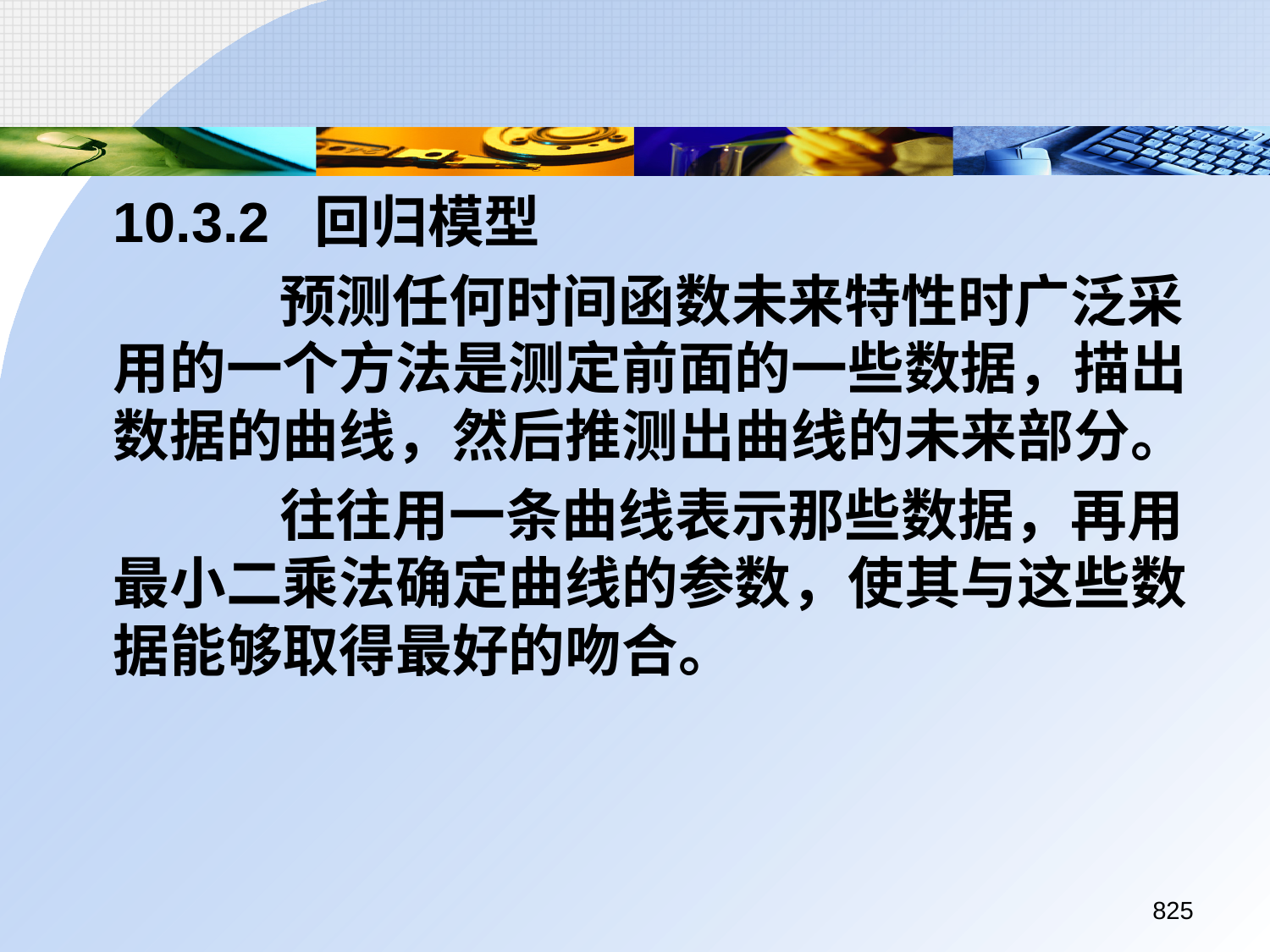

10.3.2  回归模型
		  预测任何时间函数未来特性时广泛采用的一个方法是测定前面的一些数据，描出数据的曲线，然后推测出曲线的未来部分。
		  往往用一条曲线表示那些数据，再用最小二乘法确定曲线的参数，使其与这些数据能够取得最好的吻合。
825